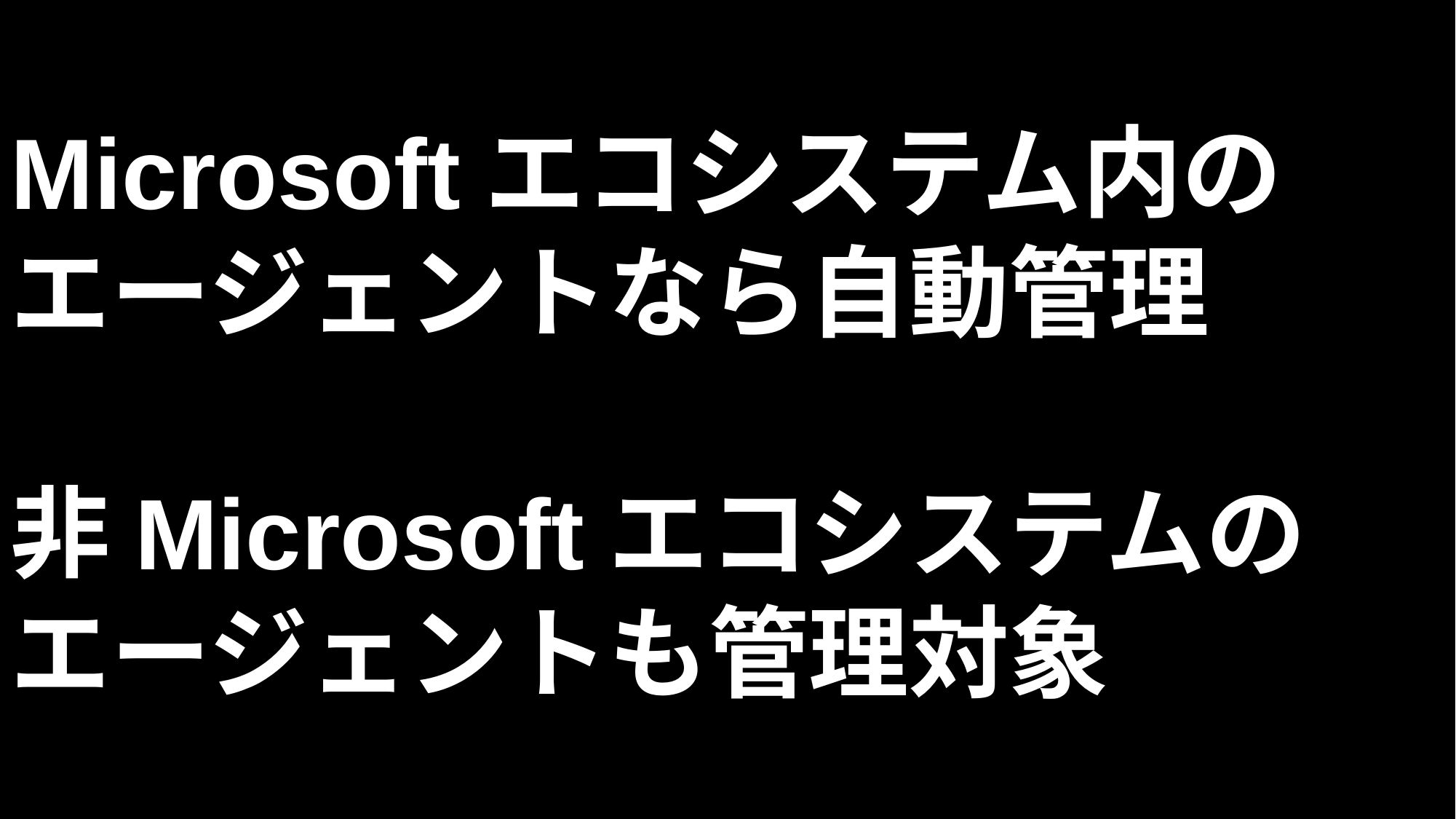

Microsoftエコシステム内のエージェントなら自動管理

非Microsoftエコシステムのエージェントも管理対象